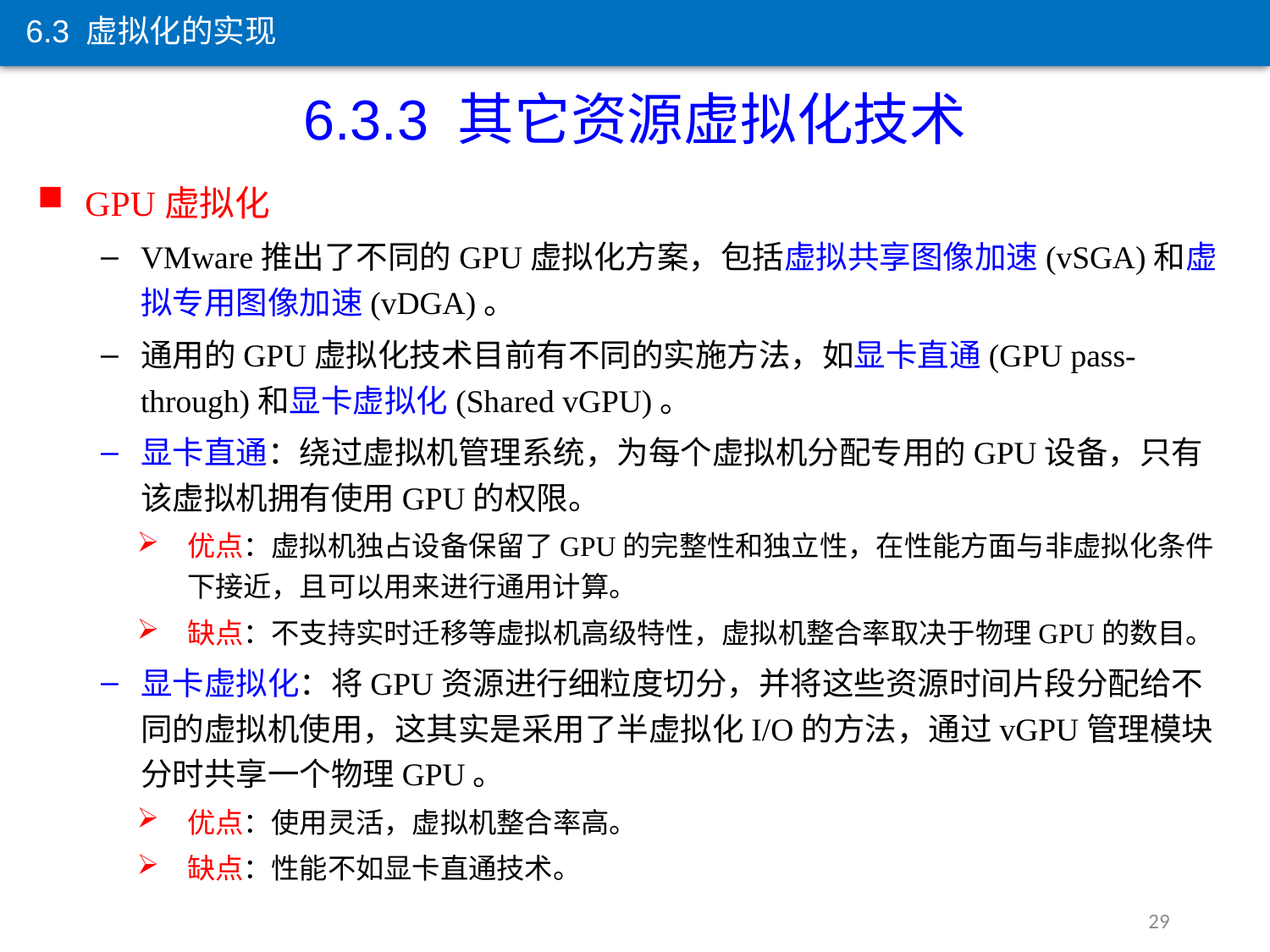

6.3 虚拟化的实现
6.3.3 其它资源虚拟化技术
GPU虚拟化
VMware推出了不同的GPU虚拟化方案，包括虚拟共享图像加速(vSGA)和虚拟专用图像加速(vDGA)。
通用的GPU虚拟化技术目前有不同的实施方法，如显卡直通(GPU pass-through)和显卡虚拟化(Shared vGPU)。
显卡直通：绕过虚拟机管理系统，为每个虚拟机分配专用的GPU设备，只有该虚拟机拥有使用GPU的权限。
优点：虚拟机独占设备保留了GPU的完整性和独立性，在性能方面与非虚拟化条件下接近，且可以用来进行通用计算。
缺点：不支持实时迁移等虚拟机高级特性，虚拟机整合率取决于物理GPU的数目。
显卡虚拟化：将GPU资源进行细粒度切分，并将这些资源时间片段分配给不同的虚拟机使用，这其实是采用了半虚拟化I/O的方法，通过vGPU管理模块分时共享一个物理GPU。
优点：使用灵活，虚拟机整合率高。
缺点：性能不如显卡直通技术。
29